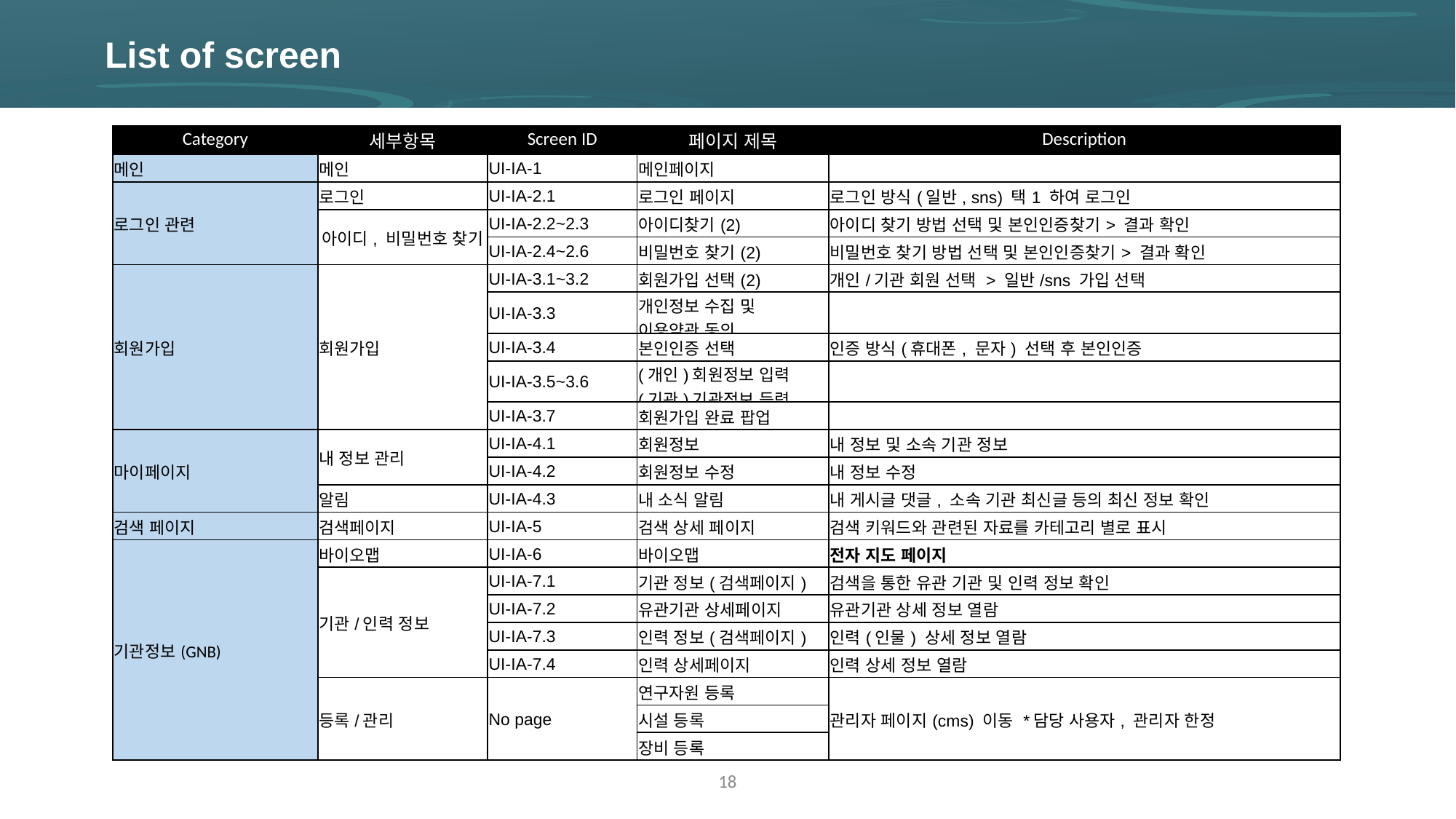

List of screen
| Category | 세부항목 | Screen ID | 페이지 제목 | Description |
| --- | --- | --- | --- | --- |
| 메인 | 메인 | UI-IA-1 | 메인페이지 |  |
| 로그인 관련 | 로그인 | UI-IA-2.1 | 로그인 페이지 | 로그인 방식(일반, sns) 택1 하여 로그인 |
|  | 아이디, 비밀번호 찾기 | UI-IA-2.2~2.3 | 아이디찾기(2) | 아이디 찾기 방법 선택 및 본인인증찾기> 결과 확인 |
|  |  | UI-IA-2.4~2.6 | 비밀번호 찾기(2) | 비밀번호 찾기 방법 선택 및 본인인증찾기> 결과 확인 |
| 회원가입 | 회원가입 | UI-IA-3.1~3.2 | 회원가입 선택(2) | 개인/기관 회원 선택 > 일반/sns 가입 선택 |
|  |  | UI-IA-3.3 | 개인정보 수집 및 이용약관 동의 |  |
|  |  | UI-IA-3.4 | 본인인증 선택 | 인증 방식(휴대폰, 문자) 선택 후 본인인증 |
|  |  | UI-IA-3.5~3.6 | (개인)회원정보 입력 (기관)기관정보 등력 |  |
|  |  | UI-IA-3.7 | 회원가입 완료 팝업 |  |
| 마이페이지 | 내 정보 관리 | UI-IA-4.1 | 회원정보 | 내 정보 및 소속 기관 정보 |
|  |  | UI-IA-4.2 | 회원정보 수정 | 내 정보 수정 |
|  | 알림 | UI-IA-4.3 | 내 소식 알림 | 내 게시글 댓글, 소속 기관 최신글 등의 최신 정보 확인 |
| 검색 페이지 | 검색페이지 | UI-IA-5 | 검색 상세 페이지 | 검색 키워드와 관련된 자료를 카테고리 별로 표시 |
| 기관정보(GNB) | 바이오맵 | UI-IA-6 | 바이오맵 | 전자 지도 페이지 |
|  | 기관/인력 정보 | UI-IA-7.1 | 기관 정보(검색페이지) | 검색을 통한 유관 기관 및 인력 정보 확인 |
|  |  | UI-IA-7.2 | 유관기관 상세페이지 | 유관기관 상세 정보 열람 |
|  |  | UI-IA-7.3 | 인력 정보(검색페이지) | 인력(인물) 상세 정보 열람 |
| 연구자원(GNB) |  | UI-IA-7.4 | 인력 상세페이지 | 인력 상세 정보 열람 |
|  | 등록/관리 | No page | 연구자원 등록 | 관리자 페이지(cms) 이동 \*담당 사용자, 관리자 한정 |
|  | 시설/장비 | UI-IA-8.3 | 시설 등록 |  |
|  |  |  | 장비 등록 |  |
18